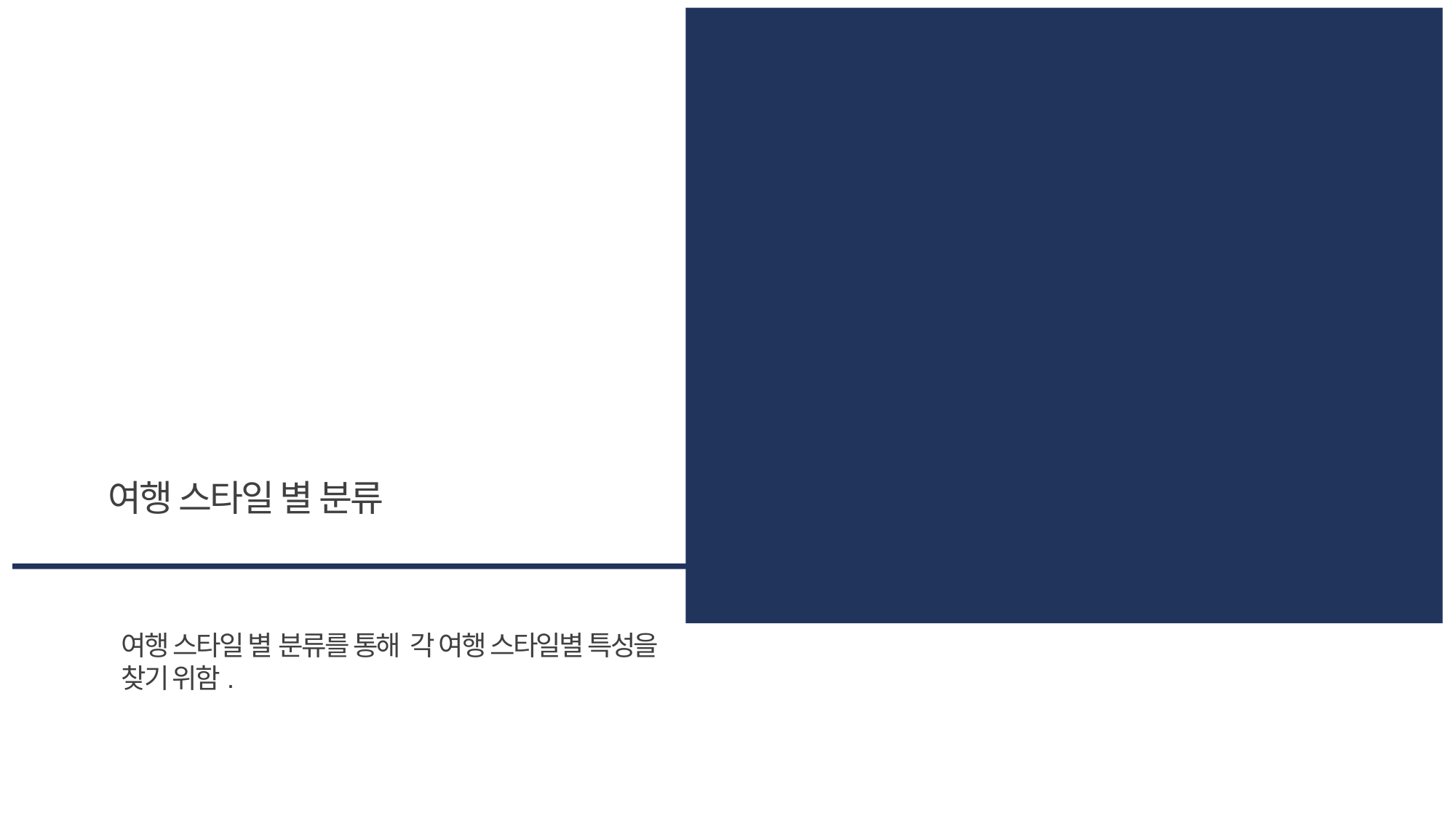

여행 스타일 별 분류

여행 스타일 별 분류를 통해  각 여행 스타일별 특성을 찾기 위함.